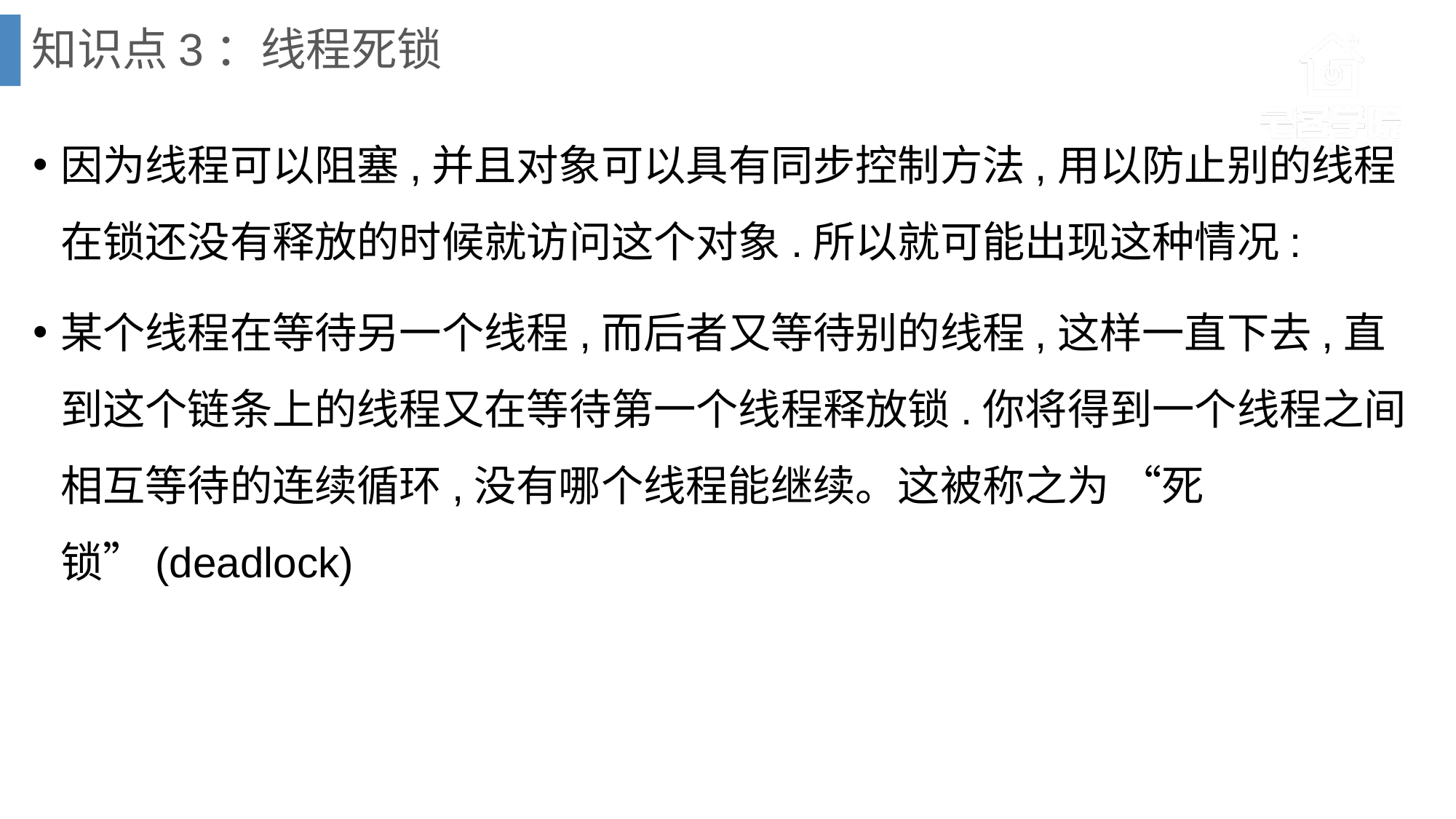

# 知识点3：线程死锁
因为线程可以阻塞,并且对象可以具有同步控制方法,用以防止别的线程在锁还没有释放的时候就访问这个对象.所以就可能出现这种情况:
某个线程在等待另一个线程,而后者又等待别的线程,这样一直下去,直到这个链条上的线程又在等待第一个线程释放锁.你将得到一个线程之间相互等待的连续循环,没有哪个线程能继续。这被称之为 “死锁”(deadlock)